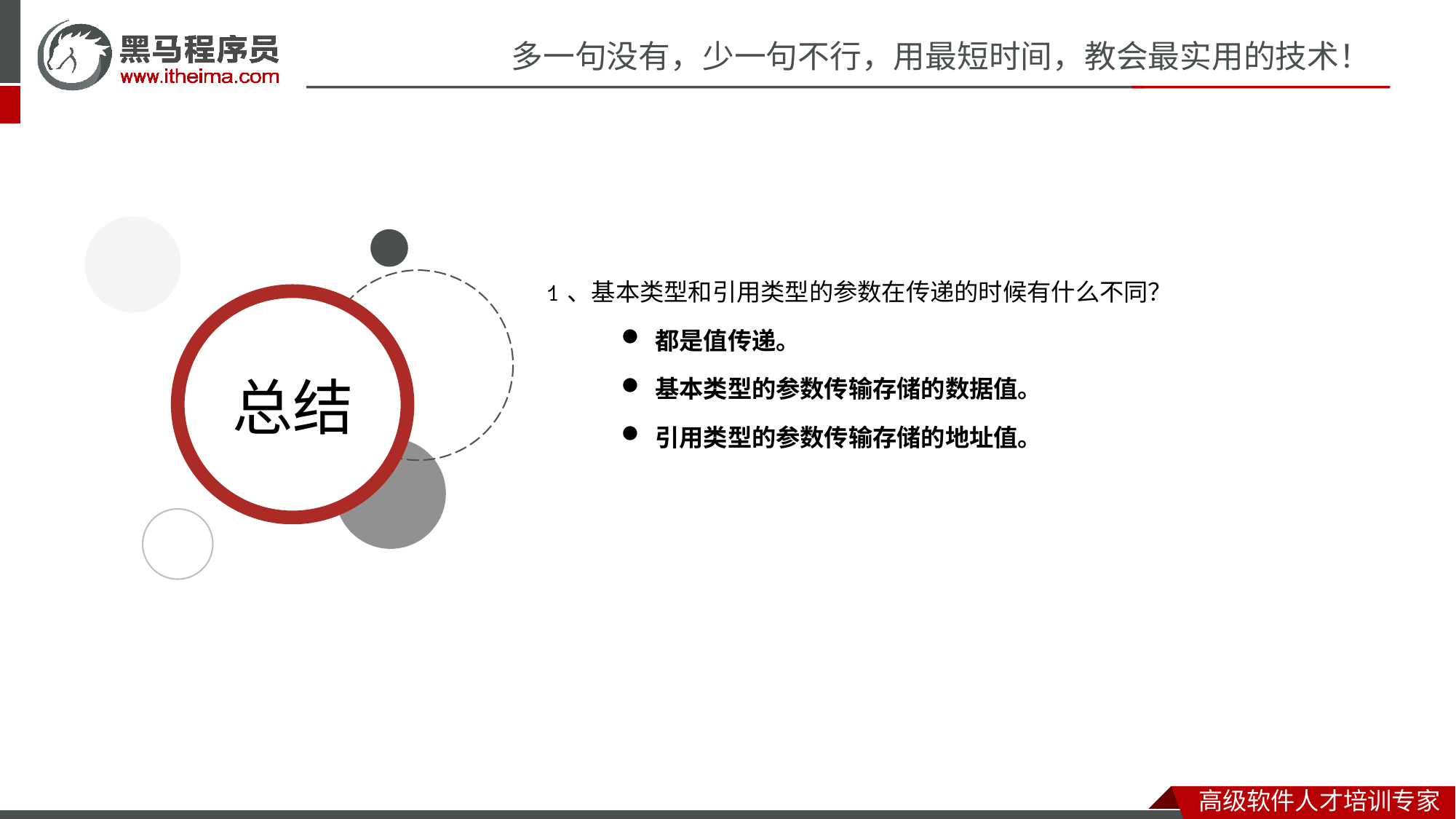

1、基本类型和引用类型的参数在传递的时候有什么不同？
都是值传递。
基本类型的参数传输存储的数据值。
引用类型的参数传输存储的地址值。